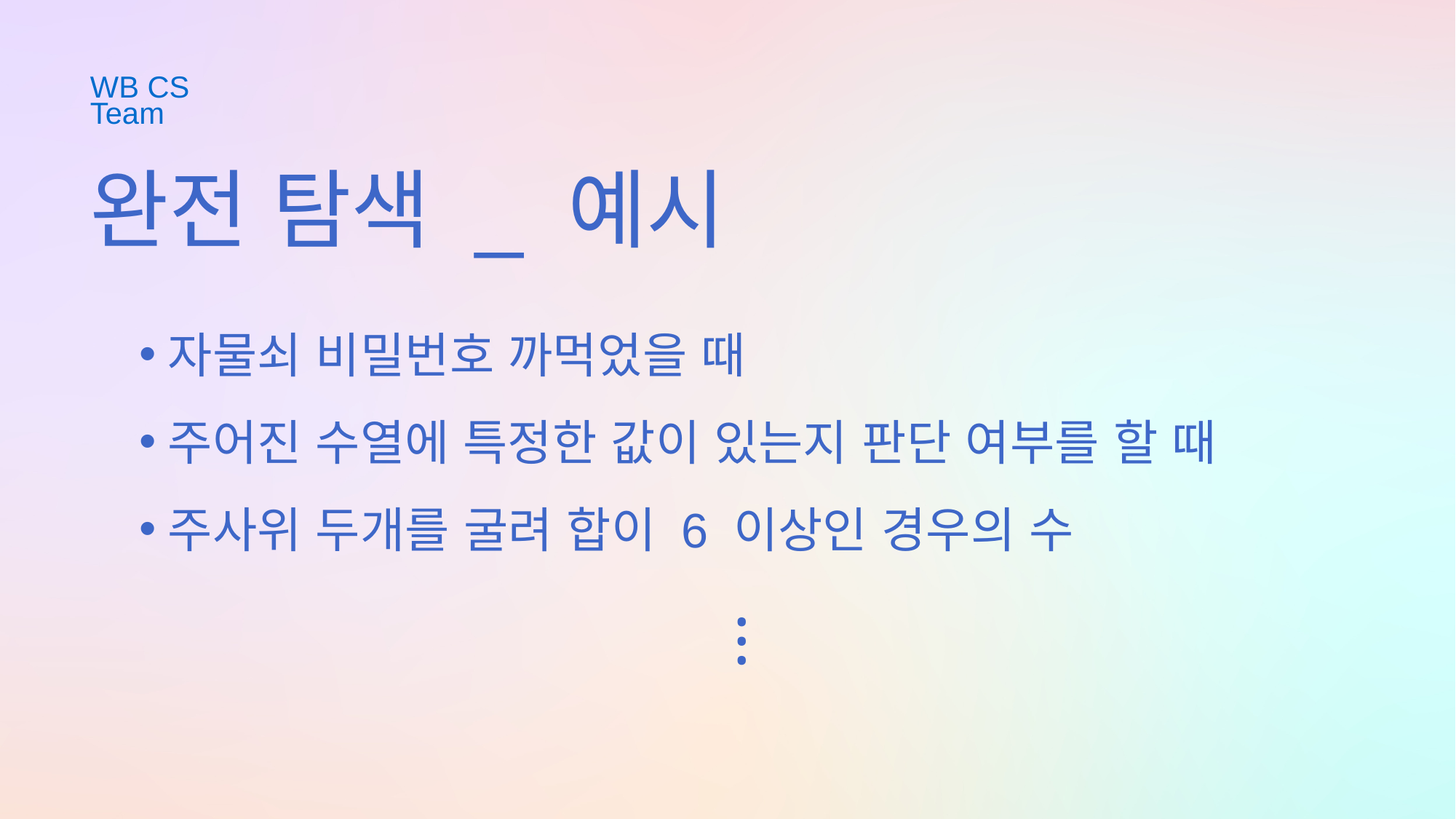

WB CS Team
완전 탐색 _ 예시
자물쇠 비밀번호 까먹었을 때
주어진 수열에 특정한 값이 있는지 판단 여부를 할 때
주사위 두개를 굴려 합이 6 이상인 경우의 수
⁝